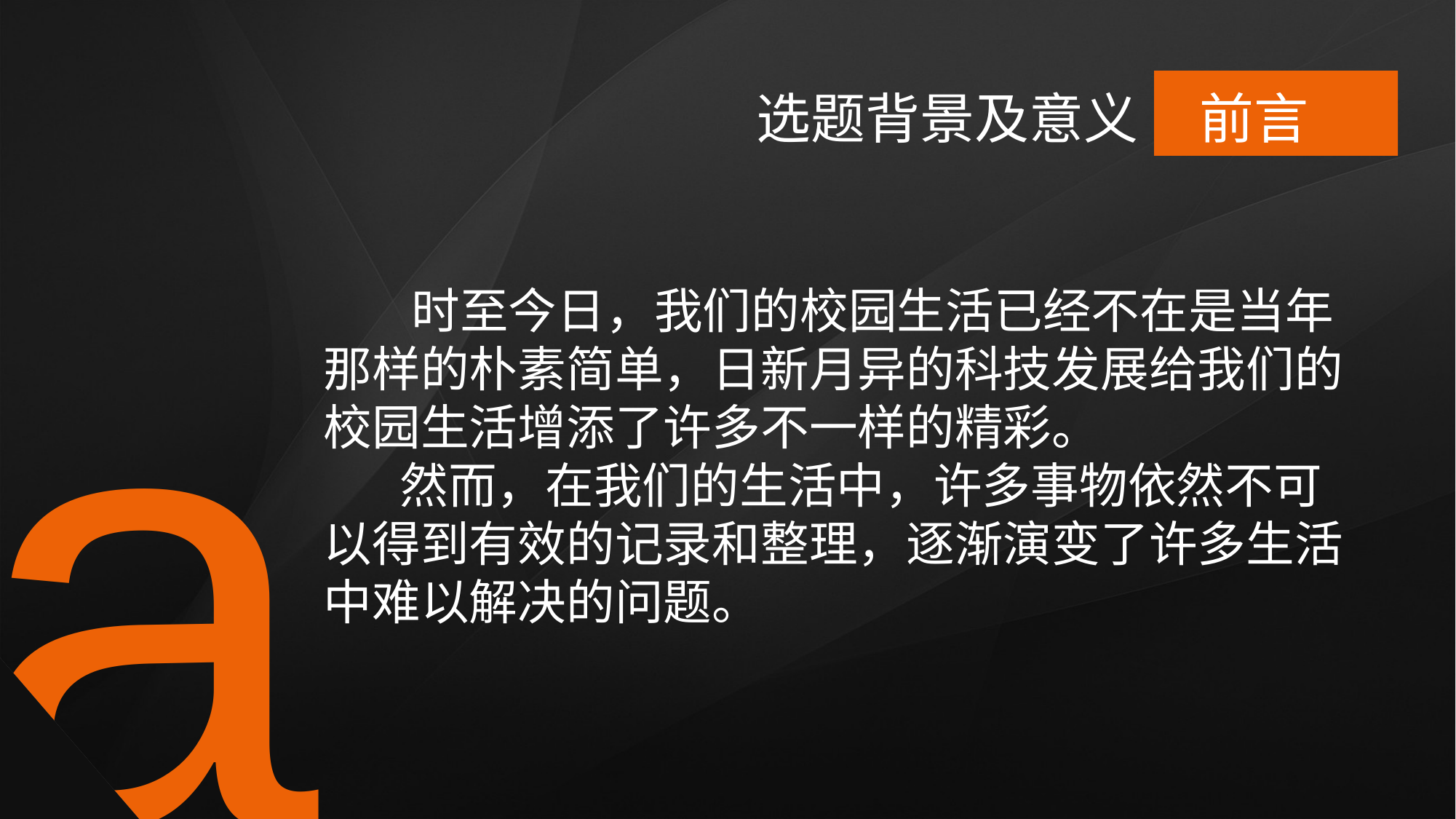

选题背景及意义     前言
a
       时至今日，我们的校园生活已经不在是当年那样的朴素简单，日新月异的科技发展给我们的校园生活增添了许多不一样的精彩。
       然而，在我们的生活中，许多事物依然不可以得到有效的记录和整理，逐渐演变了许多生活中难以解决的问题。